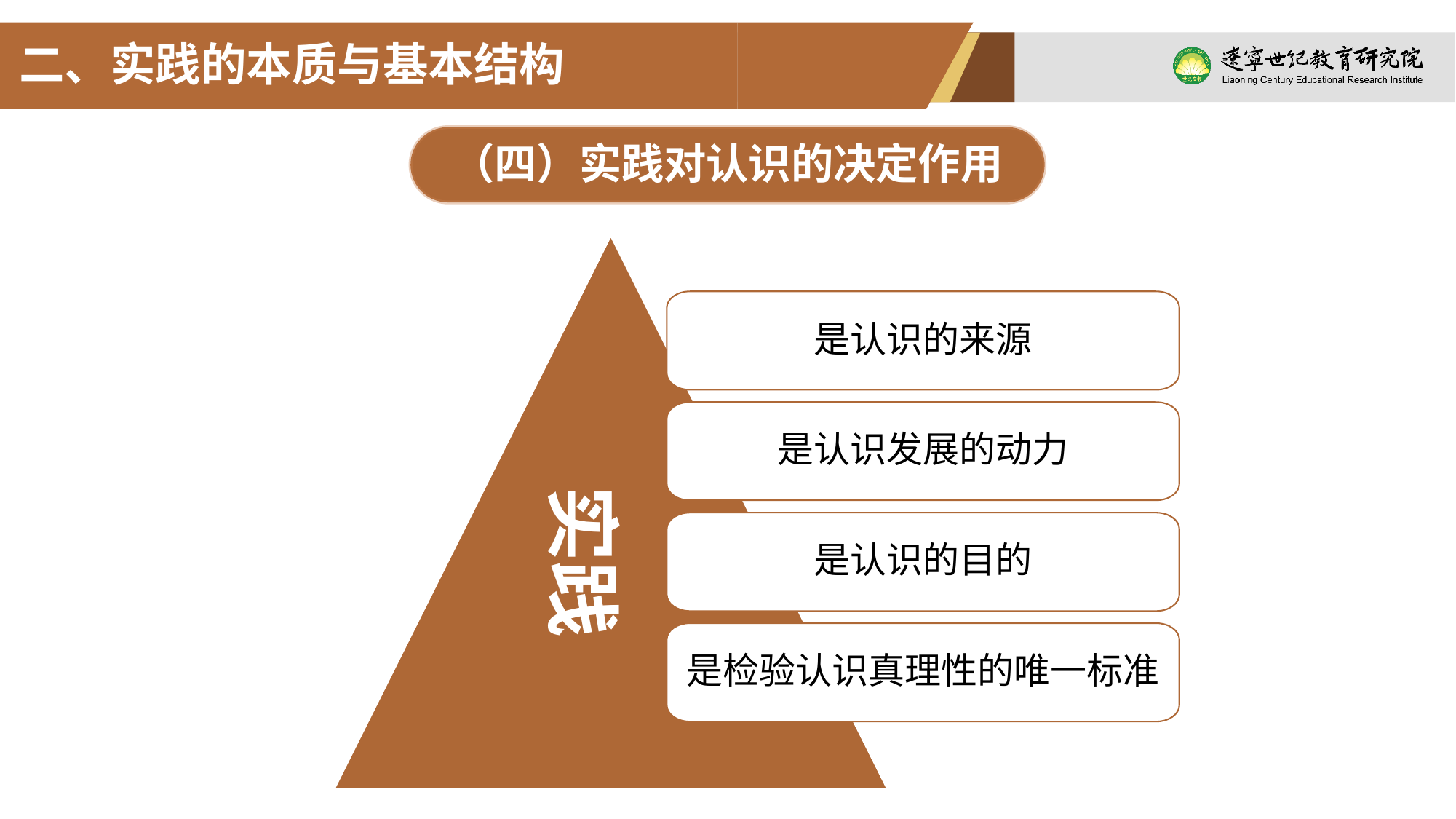

二、实践的本质与基本结构
（四）实践对认识的决定作用

是认识的来源
是认识发展的动力
是认识的目的
是检验认识真理性的唯一标准
实践